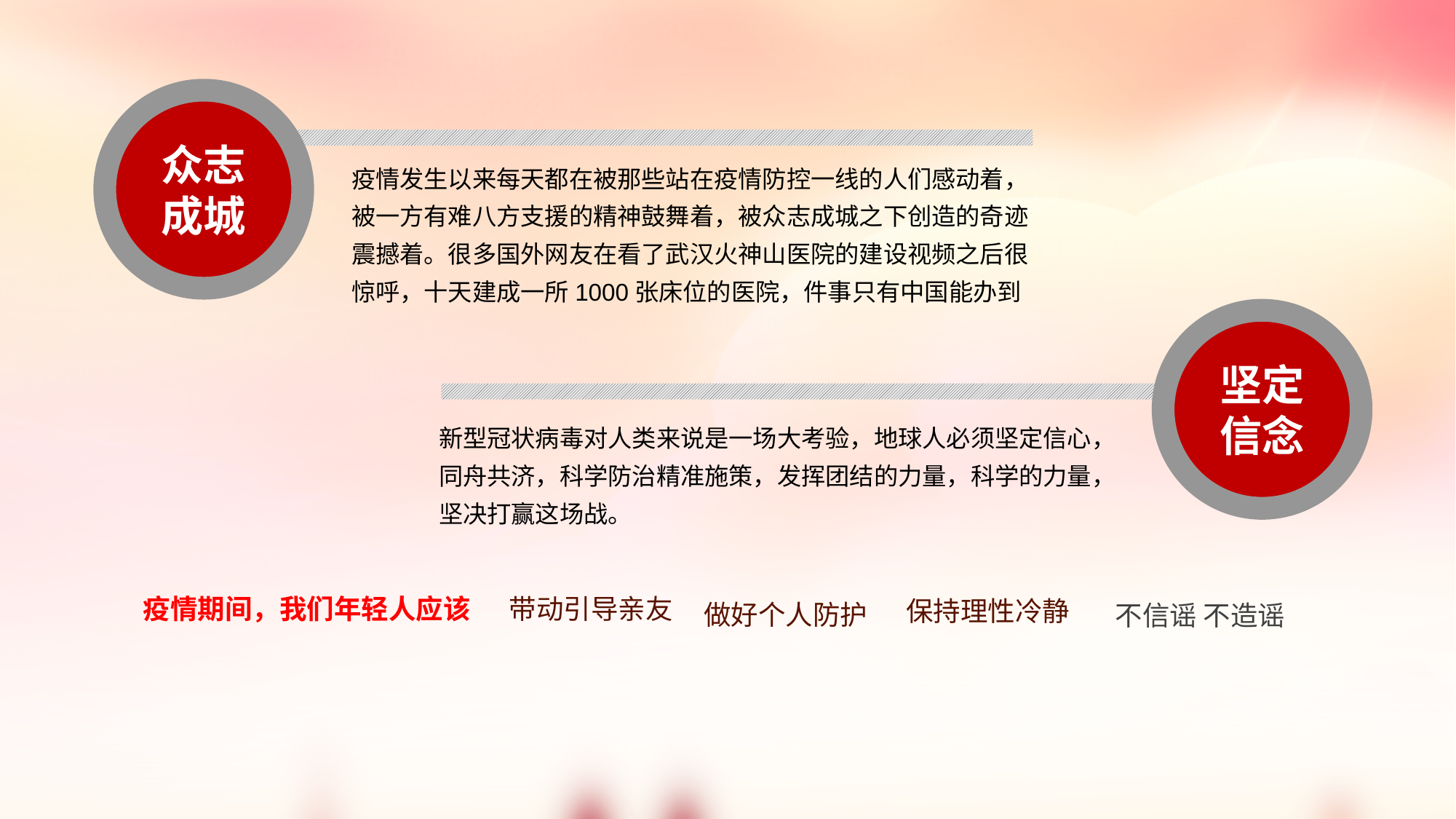

众志成城

疫情发生以来每天都在被那些站在疫情防控一线的人们感动着，被一方有难八方支援的精神鼓舞着，被众志成城之下创造的奇迹震撼着。很多国外网友在看了武汉火神山医院的建设视频之后很惊呼，十天建成一所1000张床位的医院，件事只有中国能办到
坚定信念

新型冠状病毒对人类来说是一场大考验，地球人必须坚定信心，同舟共济，科学防治精准施策，发挥团结的力量，科学的力量，坚决打赢这场战。
不信谣 不造谣
疫情期间，我们年轻人应该
带动引导亲友

做好个人防护
保持理性冷静